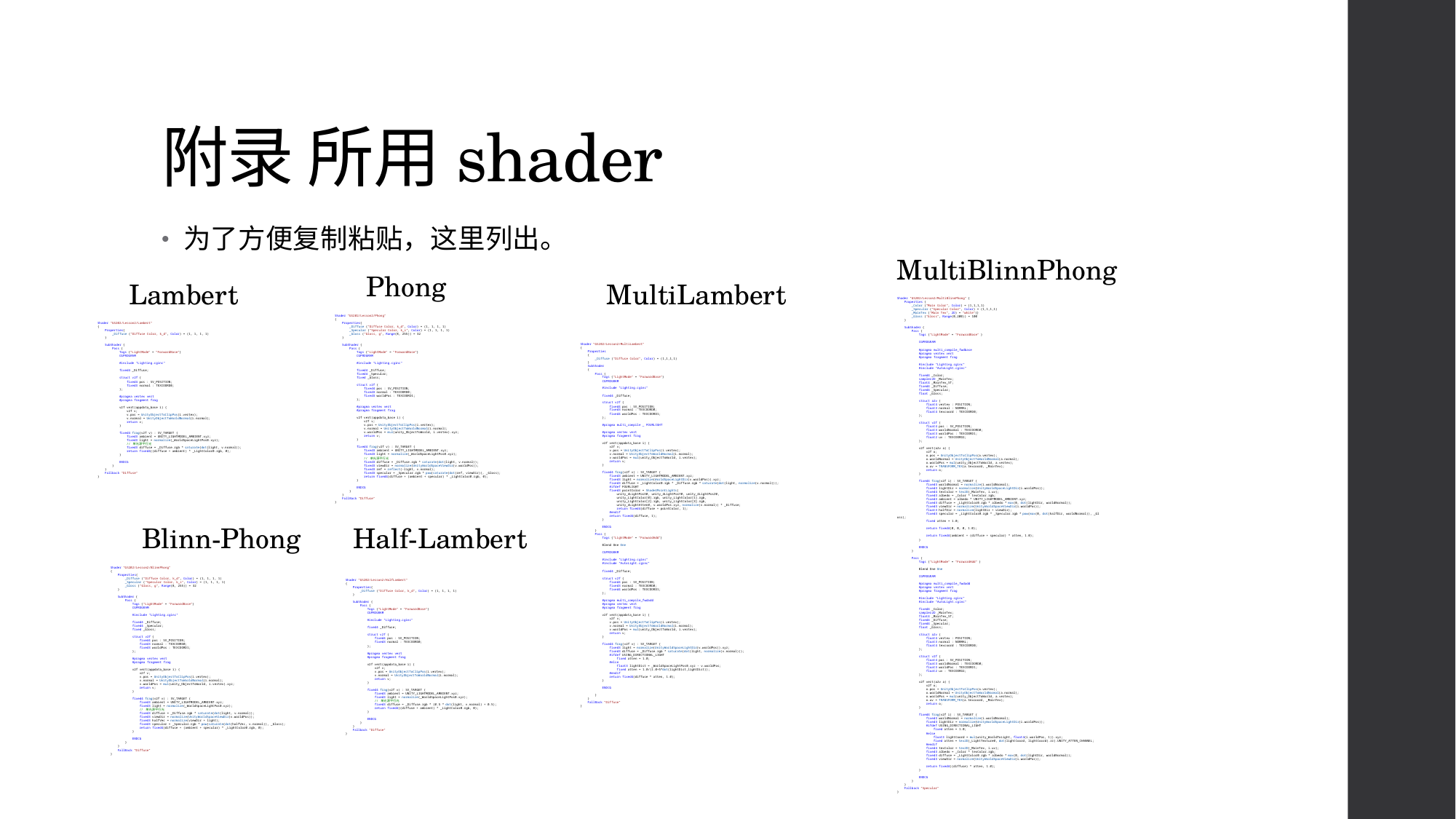

# 附录 所用shader
为了方便复制粘贴，这里列出。
MultiBlinnPhong
Phong
Lambert
MultiLambert
Shader "GS202/Lesson2/MultiBlinnPhong" {
    Properties {
        _Color ("Main Color", Color) = (1,1,1,1)
        _Specular ("Specular Color", Color) = (1,1,1,1)
        _MainTex ("Main Tex", 2D) = "white"{}
        _Gloss ("Gloss", Range(0,200)) = 100
    }
    SubShader {
        Pass {
            Tags {"LightMode" = "ForwardBase" }
            CGPROGRAM
            #pragma multi_compile_fwdbase
            #pragma vertex vert
            #pragma fragment frag
            #include "Lighting.cginc"
            #include "AutoLight.cginc"
            fixed4 _Color;
            sampler2D _MainTex;
            float4 _MainTex_ST;
            fixed4 _Diffuse;
            fixed4 _Specular;
            float _Gloss;
            struct a2v {
                float4 vertex : POSITION;
                float3 normal : NORMAL;
                float4 texcoord : TEXCOORD0;
            };
            struct v2f {
                float4 pos : SV_POSITION;
                float3 worldNormal : TEXCOORD0;
                float3 worldPos : TEXCOORD1;
                float2 uv : TEXCOORD2;
            };
            v2f vert(a2v a) {
                v2f o;
                o.pos = UnityObjectToClipPos(a.vertex);
                o.worldNormal = UnityObjectToWorldNormal(a.normal);
                o.worldPos = mul(unity_ObjectToWorld, a.vertex);
                o.uv = TRANSFORM_TEX(a.texcoord, _MainTex);
                return o;
            }
            fixed4 frag(v2f i) : SV_TARGET {
                fixed3 worldNormal = normalize(i.worldNormal);
                fixed3 lightDir = normalize(UnityWorldSpaceLightDir(i.worldPos));
                fixed4 texColor = tex2D(_MainTex, i.uv);
                fixed3 albedo = _Color * texColor.rgb;
                fixed3 ambient = albedo * UNITY_LIGHTMODEL_AMBIENT.xyz;
                fixed3 diffuse = _LightColor0.rgb * albedo * max(0, dot(lightDir, worldNormal));
                fixed3 viewDir = normalize(UnityWorldSpaceViewDir(i.worldPos));
                float3 halfDir = normalize(lightDir + viewDir);
                fixed3 specular = _LightColor0.rgb * _Specular.rgb * pow(max(0, dot(halfDir, worldNormal)), _Gloss);
                fixed atten = 1.0;
                return fixed4(0, 0, 0, 1.0);
                return fixed4(ambient + (diffuse + specular) * atten, 1.0);
            }
            ENDCG
        }
        Pass {
            Tags {"LightMode" = "ForwardAdd" }
            Blend One One
            CGPROGRAM
            #pragma multi_compile_fwdadd
            #pragma vertex vert
            #pragma fragment frag
            #include "Lighting.cginc"
            #include "AutoLight.cginc"
            fixed4 _Color;
            sampler2D _MainTex;
            float4 _MainTex_ST;
            fixed4 _Diffuse;
            fixed4 _Specular;
            float _Gloss;
            struct a2v {
                float4 vertex : POSITION;
                float3 normal : NORMAL;
                float4 texcoord : TEXCOORD0;
            };
            struct v2f {
                float4 pos : SV_POSITION;
                float3 worldNormal : TEXCOORD0;
                float3 worldPos : TEXCOORD1;
                float2 uv : TEXCOORD2;
            };
            v2f vert(a2v a) {
                v2f o;
                o.pos = UnityObjectToClipPos(a.vertex);
                o.worldNormal = UnityObjectToWorldNormal(a.normal);
                o.worldPos = mul(unity_ObjectToWorld, a.vertex);
                o.uv = TRANSFORM_TEX(a.texcoord, _MainTex);
                return o;
            }
            fixed4 frag(v2f i) : SV_TARGET {
                fixed3 worldNormal = normalize(i.worldNormal);
                fixed3 lightDir = normalize(UnityWorldSpaceLightDir(i.worldPos));
                #ifdef USING_DIRECTIONAL_LIGHT
                    fixed atten = 1.0;
                #else
                    float3 lightCoord = mul(unity_WorldToLight, float4(i.worldPos, 1)).xyz;
                    fixed atten = tex2D(_LightTexture0, dot(lightCoord, lightCoord).rr).UNITY_ATTEN_CHANNEL;
                #endif
                fixed4 texColor = tex2D(_MainTex, i.uv);
                fixed3 albedo = _Color * texColor.rgb;
                fixed3 diffuse = _LightColor0.rgb * albedo * max(0, dot(lightDir, worldNormal));
                fixed3 viewDir = normalize(UnityWorldSpaceViewDir(i.worldPos));

                return fixed4((diffuse) * atten, 1.0);
            }
            ENDCG
        }
    }
    Fallback "Specular"
}
Shader "GS202/Lesson2/Phong"
{
    Properties{
        _Diffuse ("Diffuse Color, k_d", Color) = (1, 1, 1, 1)
        _Specular ("Specular Color, k_s", Color) = (1, 1, 1, 1)
        _Gloss ("Gloss, g", Range(8, 255)) = 32
    }
    SubShader {
        Pass {
            Tags {"LightMode" = "ForwardBase"}
            CGPROGRAM
            #include "Lighting.cginc"
            fixed4 _Diffuse;
            fixed4 _Specular;
            fixed _Gloss;
            struct v2f {
                fixed4 pos : SV_POSITION;
                fixed3 normal : TEXCOORD0;
                fixed3 worldPos : TEXCOORD1;
            };
            #pragma vertex vert
            #pragma fragment frag
            v2f vert(appdata_base i) {
                v2f v;
                v.pos = UnityObjectToClipPos(i.vertex);
                v.normal = UnityObjectToWorldNormal(i.normal);
                v.worldPos = mul(unity_ObjectToWorld, i.vertex).xyz;
                return v;
            }
            fixed4 frag(v2f v) : SV_TARGET {
                fixed3 ambient = UNITY_LIGHTMODEL_AMBIENT.xyz;
                fixed3 light = normalize(_WorldSpaceLightPos0.xyz);
                // 单光源平行光
                fixed3 diffuse = _Diffuse.rgb * saturate(dot(light, v.normal));
                fixed3 viewDir = normalize(UnityWorldSpaceViewDir(v.worldPos));
                fixed3 ref = reflect(-light, v.normal);
                fixed3 specular = _Specular.rgb * pow(saturate(dot(ref, viewDir)), _Gloss);
                return fixed4(diffuse + (ambient + specular) * _LightColor0.rgb, 0);
            }
            ENDCG
        }
    }
    FallBack "Diffuse"
}

Shader "GS202/Lesson2/Lambert"
{
    Properties{
        _Diffuse ("Diffuse Color, k_d", Color) = (1, 1, 1, 1)
    }
    SubShader {
        Pass {
            Tags {"LightMode" = "ForwardBase"}
            CGPROGRAM
            #include "Lighting.cginc"
            fixed4 _Diffuse;
            struct v2f {
                fixed4 pos : SV_POSITION;
                fixed3 normal : TEXCOORD0;
            };
            #pragma vertex vert
            #pragma fragment frag
            v2f vert(appdata_base i) {
                v2f v;
                v.pos = UnityObjectToClipPos(i.vertex);
                v.normal = UnityObjectToWorldNormal(i.normal);
                return v;
            }
            fixed4 frag(v2f v) : SV_TARGET {
                fixed3 ambient = UNITY_LIGHTMODEL_AMBIENT.xyz;
                fixed3 light = normalize(_WorldSpaceLightPos0.xyz);
                // 单光源平行光
                fixed3 diffuse = _Diffuse.rgb * saturate(dot(light, v.normal));
                return fixed4((diffuse + ambient) * _LightColor0.rgb, 0);
            }
            ENDCG
        }
    }
    Fallback "Diffuse"
}

Shader "GS202/Lesson2/MultiLambert"
{
    Properties
    {
        _Diffuse ("Diffuse Color", Color) = (1,1,1,1)
    }
    SubShader
    {
        Pass {
            Tags {"LightMode" = "ForwardBase"}
            CGPROGRAM
            #include "Lighting.cginc"
            fixed4 _Diffuse;
            struct v2f {
                fixed4 pos : SV_POSITION;
                fixed3 normal : TEXCOORD0;
                fixed4 worldPos : TEXCOORD1;
            };
            #pragma multi_compile _ FOURLIGHT
            #pragma vertex vert
            #pragma fragment frag
            v2f vert(appdata_base i) {
                v2f v;
                v.pos = UnityObjectToClipPos(i.vertex);
                v.normal = UnityObjectToWorldNormal(i.normal);
                v.worldPos = mul(unity_ObjectToWorld, i.vertex);
                return v;
            }
            fixed4 frag(v2f v) : SV_TARGET {
                fixed3 ambient = UNITY_LIGHTMODEL_AMBIENT.xyz;
                fixed3 light = normalize(WorldSpaceLightDir(v.worldPos)).xyz;
                fixed3 diffuse = _LightColor0.rgb * _Diffuse.rgb * saturate(dot(light, normalize(v.normal)));
                #ifdef FOURLIGHT
                fixed3 pointColor = Shade4PointLights(
                    unity_4LightPosX0, unity_4LightPosY0, unity_4LightPosZ0,
                    unity_LightColor[0].rgb, unity_LightColor[1].rgb,
                    unity_LightColor[2].rgb, unity_LightColor[3].rgb,
                    unity_4LightAtten0, v.worldPos.xyz, normalize(v.normal)) * _Diffuse;
                    return fixed4(diffuse + pointColor, 1);
                #endif
                return fixed4(diffuse, 1);
            }
            ENDCG
        }
        Pass {
            Tags {"LightMode" = "ForwardAdd"}
            Blend One One
            CGPROGRAM
            #include "Lighting.cginc"
            #include "AutoLight.cginc"
            fixed4 _Diffuse;
            struct v2f {
                fixed4 pos : SV_POSITION;
                fixed3 normal : TEXCOORD0;
                fixed4 worldPos : TEXCOORD1;
            };
            #pragma multi_compile_fwdadd
            #pragma vertex vert
            #pragma fragment frag
            v2f vert(appdata_base i) {
                v2f v;
                v.pos = UnityObjectToClipPos(i.vertex);
                v.normal = UnityObjectToWorldNormal(i.normal);
                v.worldPos = mul(unity_ObjectToWorld, i.vertex);
                return v;
            }
            fixed4 frag(v2f v) : SV_TARGET {
                fixed3 light = normalize(UnityWorldSpaceLightDir(v.worldPos)).xyz;
                fixed3 diffuse = _Diffuse.rgb * saturate(dot(light, normalize(v.normal)));
                #ifdef USING_DIRECTIONAL_LIGHT
                    fixed atten = 1.0;
                #else
                    float3 lightDist = _WorldSpaceLightPos0.xyz - v.worldPos;
                    fixed atten = 1.0/(1.0+5*dot(lightDist,lightDist));
                #endif
                return fixed4(diffuse * atten, 1.0);
            }
            ENDCG
        }
    }
    FallBack "Diffuse"
}
Blinn-Phong
Half-Lambert
Shader "GS202/Lesson2/BlinnPhong"
{
    Properties{
        _Diffuse ("Diffuse Color, k_d", Color) = (1, 1, 1, 1)
        _Specular ("Specular Color, k_s", Color) = (1, 1, 1, 1)
        _Gloss ("Gloss, g", Range(8, 255)) = 32
    }
    SubShader {
        Pass {
            Tags {"LightMode" = "ForwardBase"}
            CGPROGRAM
            #include "Lighting.cginc"
            fixed4 _Diffuse;
            fixed4 _Specular;
            fixed _Gloss;
            struct v2f {
                fixed4 pos : SV_POSITION;
                fixed3 normal : TEXCOORD0;
                fixed3 worldPos : TEXCOORD1;
            };
            #pragma vertex vert
            #pragma fragment frag
            v2f vert(appdata_base i) {
                v2f v;
                v.pos = UnityObjectToClipPos(i.vertex);
                v.normal = UnityObjectToWorldNormal(i.normal);
                v.worldPos = mul(unity_ObjectToWorld, i.vertex).xyz;
                return v;
            }
            fixed4 frag(v2f v) : SV_TARGET {
                fixed3 ambient = UNITY_LIGHTMODEL_AMBIENT.xyz;
                fixed3 light = normalize(_WorldSpaceLightPos0.xyz);
                // 单光源平行光
                fixed3 diffuse = _Diffuse.rgb * saturate(dot(light, v.normal));
                fixed3 viewDir = normalize(UnityWorldSpaceViewDir(v.worldPos));
                fixed3 halfVec = normalize(viewDir + light);
                fixed3 specular = _Specular.rgb * pow(saturate(dot(halfVec, v.normal)), _Gloss);
                return fixed4(diffuse + (ambient + specular) * _LightColor0.rgb, 0);
            }
            ENDCG
        }
    }
    FallBack "Diffuse"
}
Shader "GS202/Lesson2/HalfLambert"
{
    Properties{
        _Diffuse ("Diffuse Color, k_d", Color) = (1, 1, 1, 1)
    }
    SubShader {
        Pass {
            Tags {"LightMode" = "ForwardBase"}
            CGPROGRAM
            #include "Lighting.cginc"
            fixed4 _Diffuse;
            struct v2f {
                fixed4 pos : SV_POSITION;
                fixed3 normal : TEXCOORD0;
            };
            #pragma vertex vert
            #pragma fragment frag
            v2f vert(appdata_base i) {
                v2f v;
                v.pos = UnityObjectToClipPos(i.vertex);
                v.normal = UnityObjectToWorldNormal(i.normal);
                return v;
            }
            fixed4 frag(v2f v) : SV_TARGET {
                fixed3 ambient = UNITY_LIGHTMODEL_AMBIENT.xyz;
                fixed3 light = normalize(_WorldSpaceLightPos0.xyz);
                // 单光源平行光
                fixed3 diffuse = _Diffuse.rgb * (0.5 * dot(light, v.normal) + 0.5);
                return fixed4((diffuse + ambient) * _LightColor0.rgb, 0);
            }
            ENDCG
        }
    }
    Fallback "Diffuse"
}